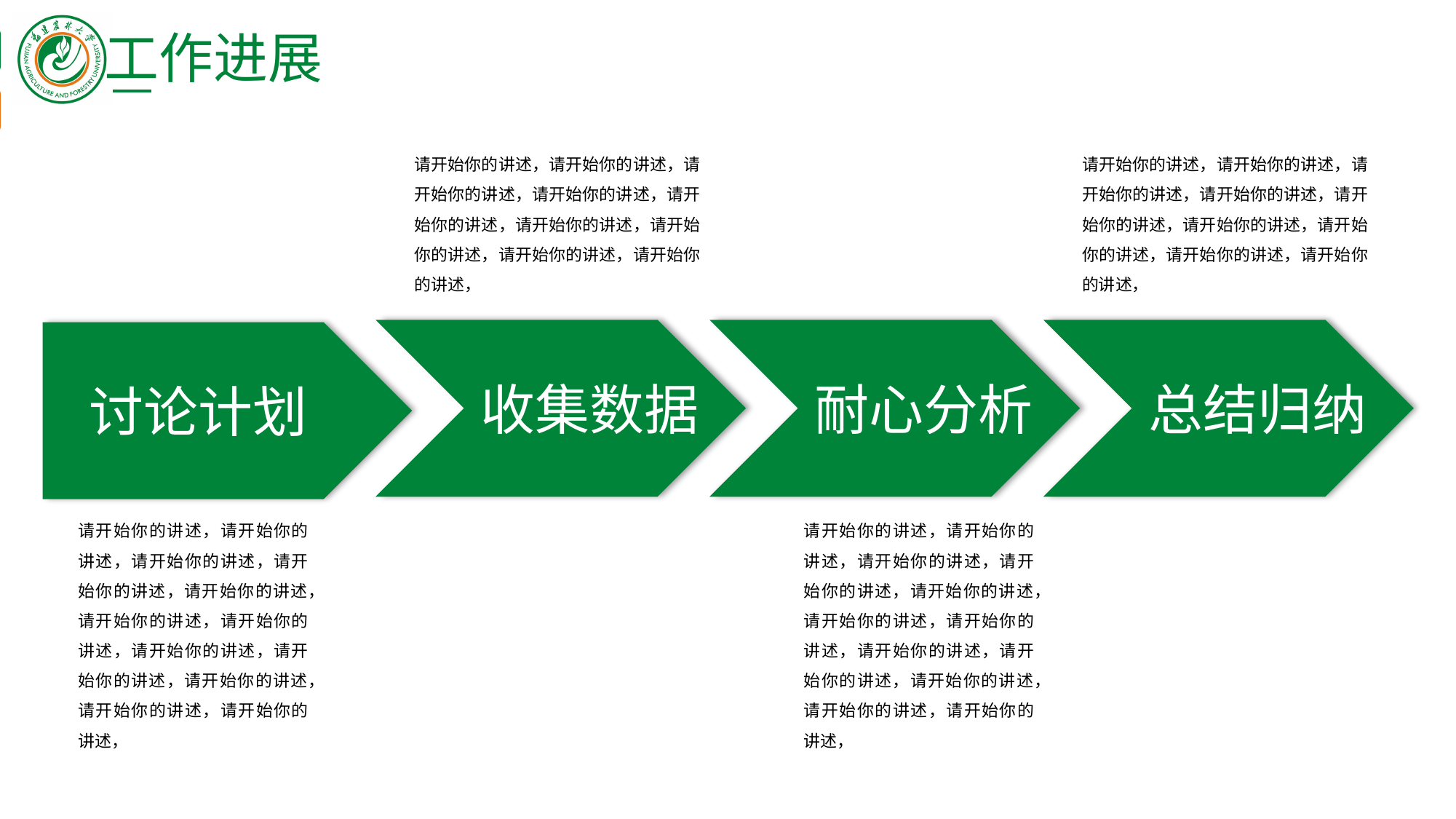

工作进展
请开始你的讲述，请开始你的讲述，请开始你的讲述，请开始你的讲述，请开始你的讲述，请开始你的讲述，请开始你的讲述，请开始你的讲述，请开始你的讲述，
请开始你的讲述，请开始你的讲述，请开始你的讲述，请开始你的讲述，请开始你的讲述，请开始你的讲述，请开始你的讲述，请开始你的讲述，请开始你的讲述，

总结归纳
收集数据
耐心分析
讨论计划
请开始你的讲述，请开始你的讲述，请开始你的讲述，请开始你的讲述，请开始你的讲述，请开始你的讲述，请开始你的讲述，请开始你的讲述，请开始你的讲述，请开始你的讲述，请开始你的讲述，请开始你的讲述，
请开始你的讲述，请开始你的讲述，请开始你的讲述，请开始你的讲述，请开始你的讲述，请开始你的讲述，请开始你的讲述，请开始你的讲述，请开始你的讲述，请开始你的讲述，请开始你的讲述，请开始你的讲述，